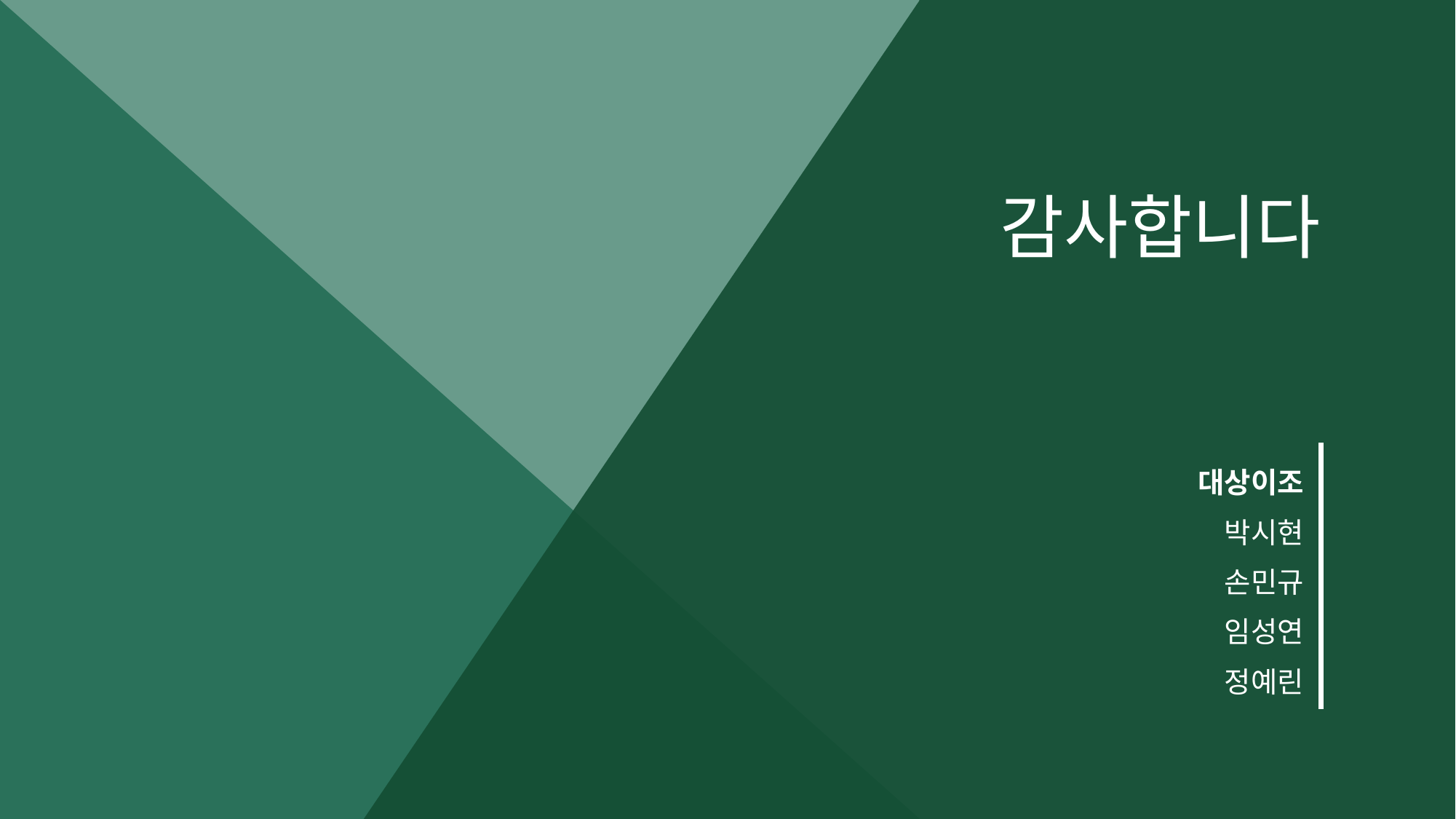

# 감사합니다
대상이조
박시현
손민규
임성연
정예린